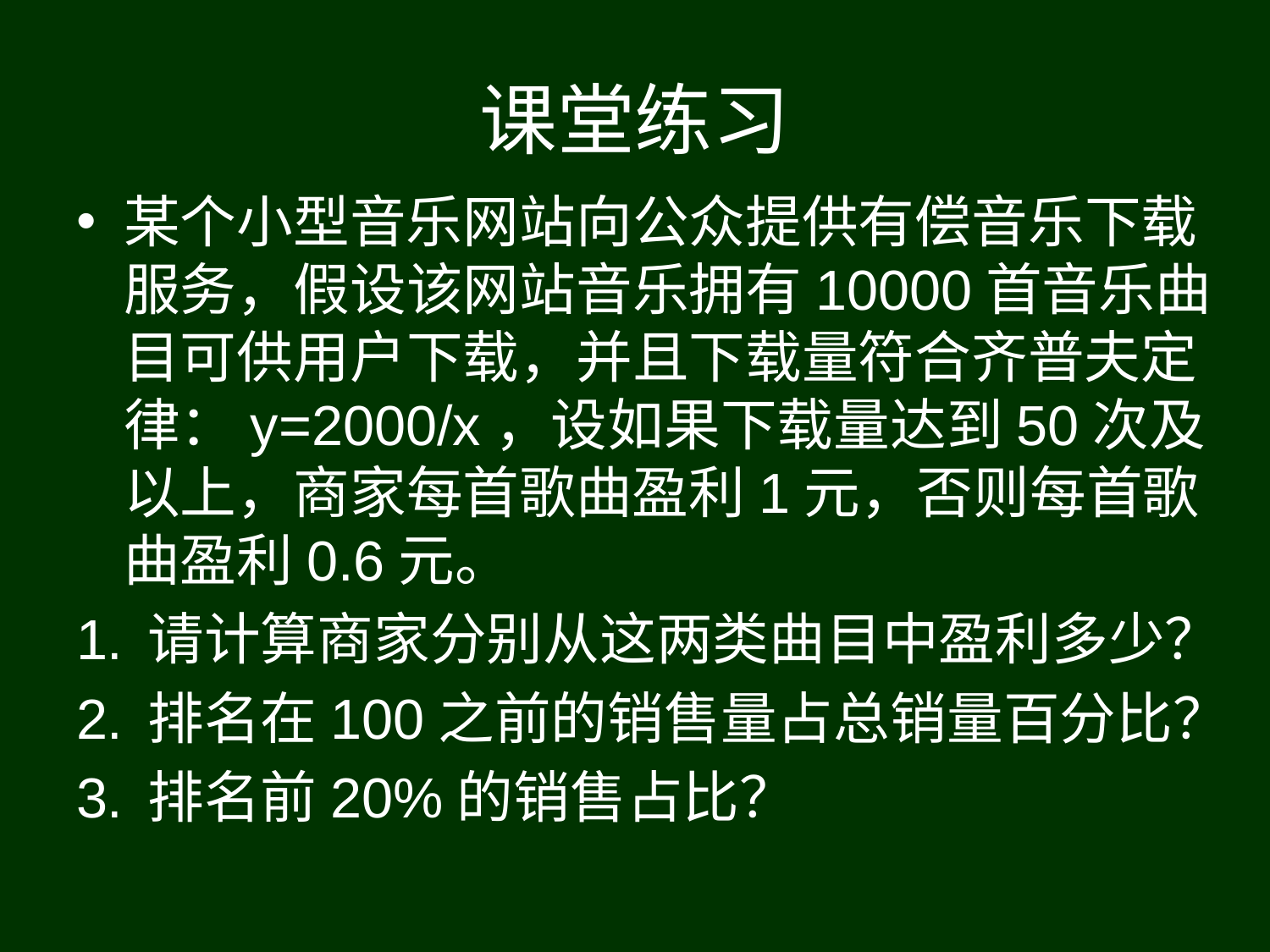

# 课堂练习
某个小型音乐网站向公众提供有偿音乐下载服务，假设该网站音乐拥有10000首音乐曲目可供用户下载，并且下载量符合齐普夫定律：y=2000/x，设如果下载量达到50次及以上，商家每首歌曲盈利1元，否则每首歌曲盈利0.6元。
请计算商家分别从这两类曲目中盈利多少？
排名在100之前的销售量占总销量百分比？
排名前20%的销售占比？